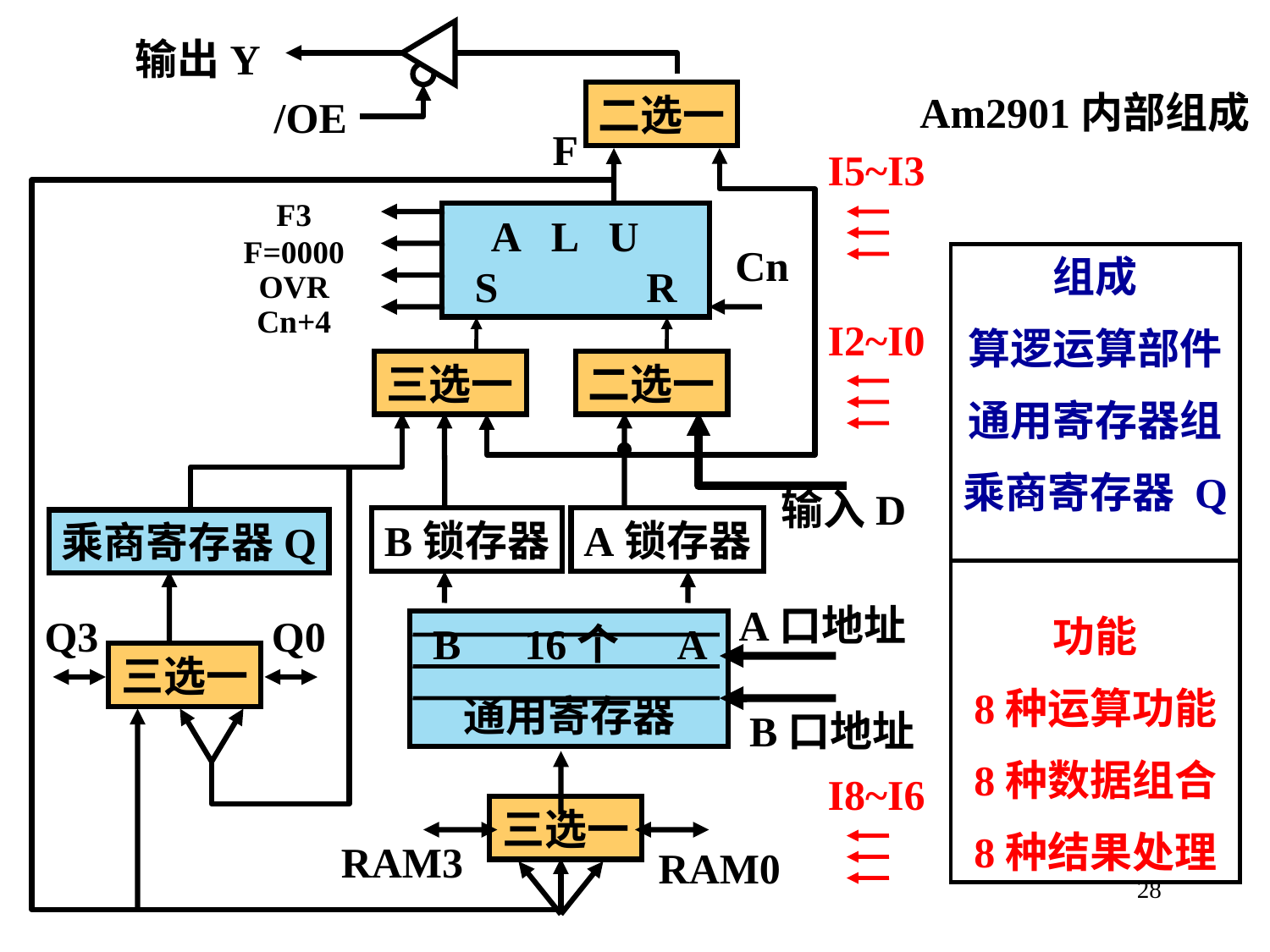

输出Y

二选一
Am2901内部组成
/OE

F
I5~I3

F3
F=0000
OVR
Cn+4
  A   L   U     S              R

组成
算逻运算部件
通用寄存器组
乘商寄存器 Q

功能
8种运算功能
8种数据组合
8种结果处理
Cn

I2~I0

三选一
二选一

输入D
B锁存器
A锁存器
乘商寄存器Q

A口地址
Q3
Q0
 B      16个     A
通用寄存器

三选一

B口地址

I8~I6
三选一
RAM3

RAM0

28